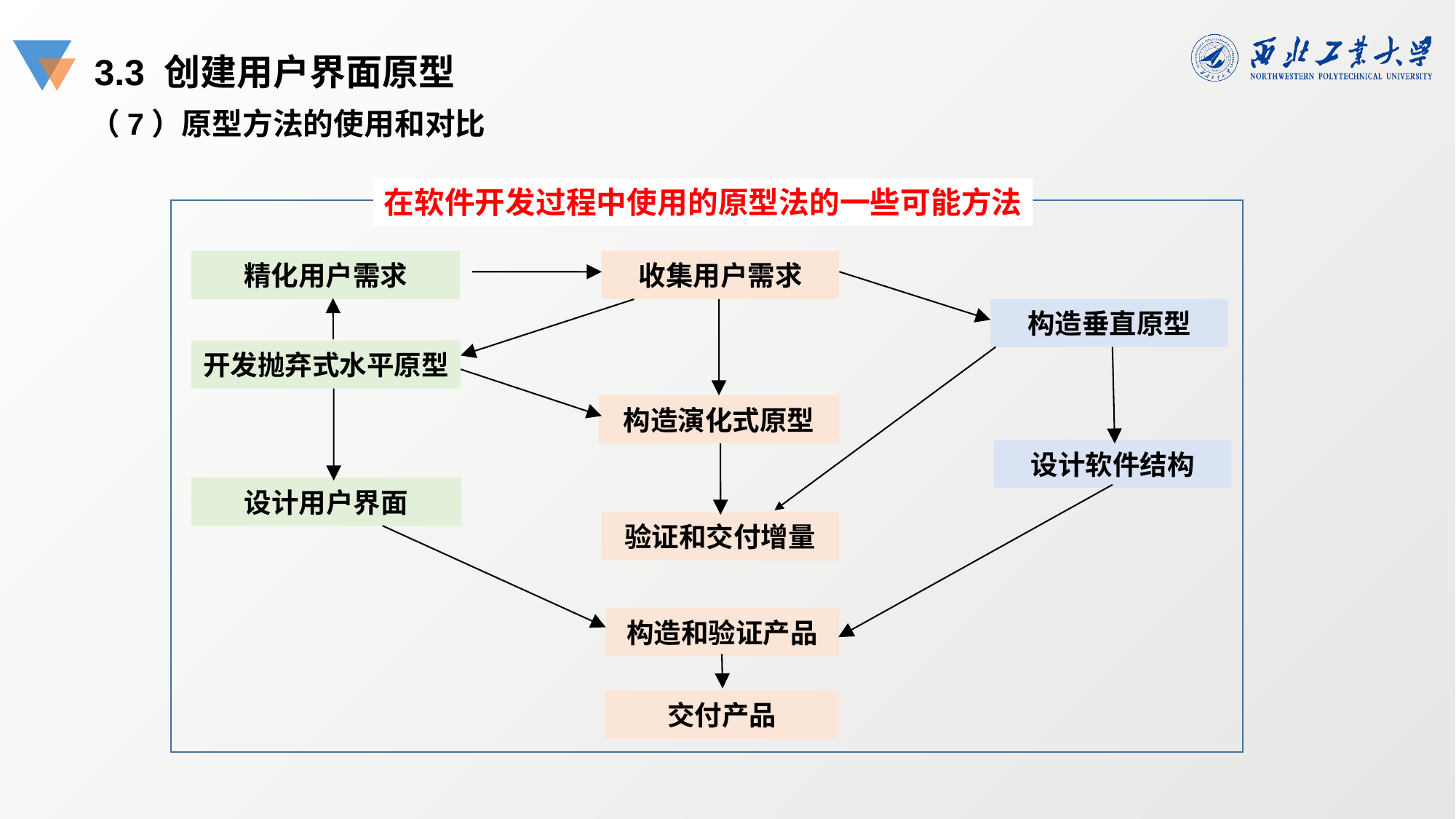

3.3 创建用户界面原型
（7）原型方法的使用和对比
在软件开发过程中使用的原型法的一些可能方法

精化用户需求
收集用户需求

构造垂直原型
开发抛弃式水平原型

构造演化式原型
设计软件结构

设计用户界面

验证和交付增量

构造和验证产品
交付产品

28